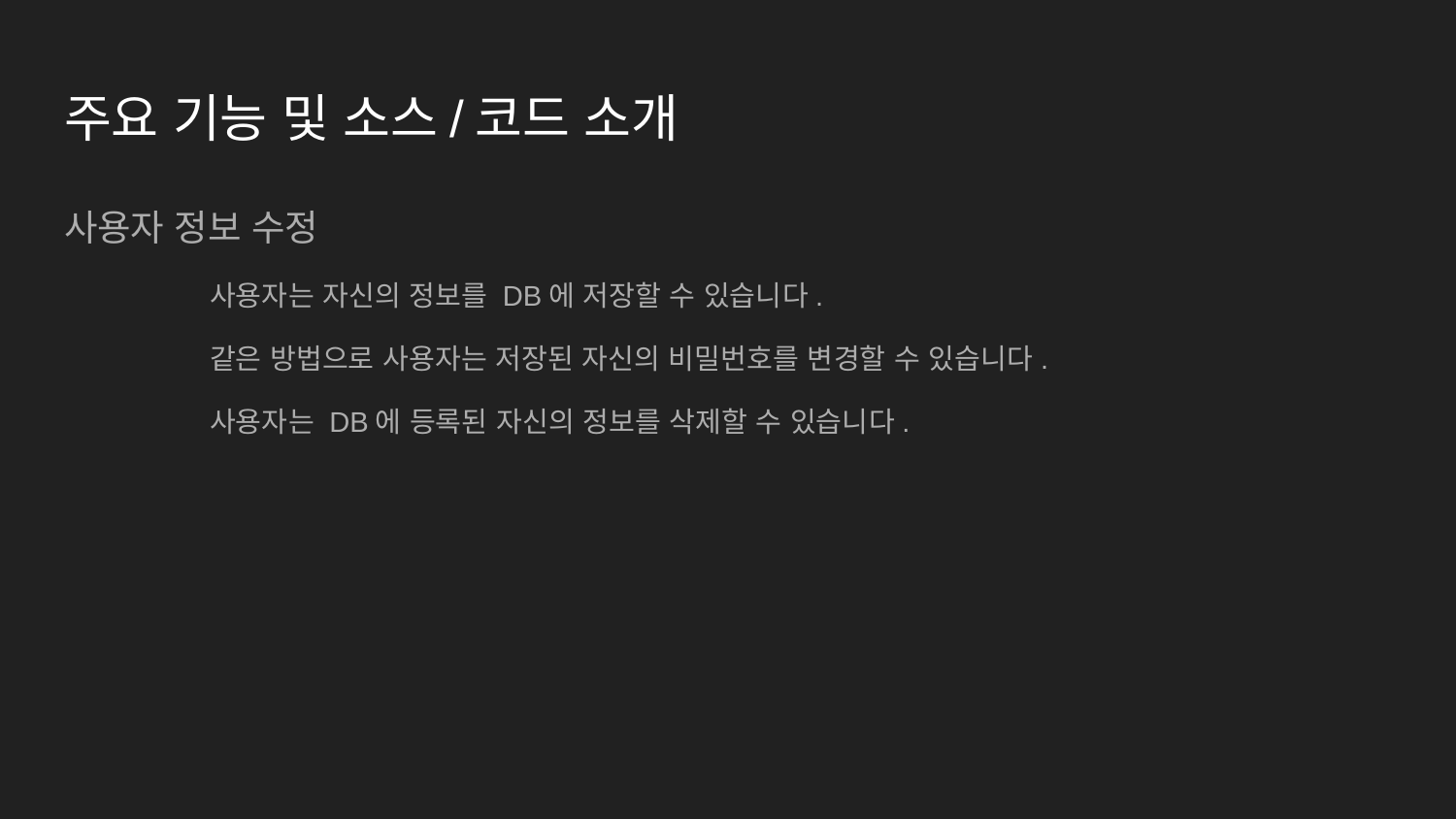

# 주요 기능 및 소스/코드 소개
사용자 정보 수정
	사용자는 자신의 정보를 DB에 저장할 수 있습니다.
	같은 방법으로 사용자는 저장된 자신의 비밀번호를 변경할 수 있습니다.
	사용자는 DB에 등록된 자신의 정보를 삭제할 수 있습니다.